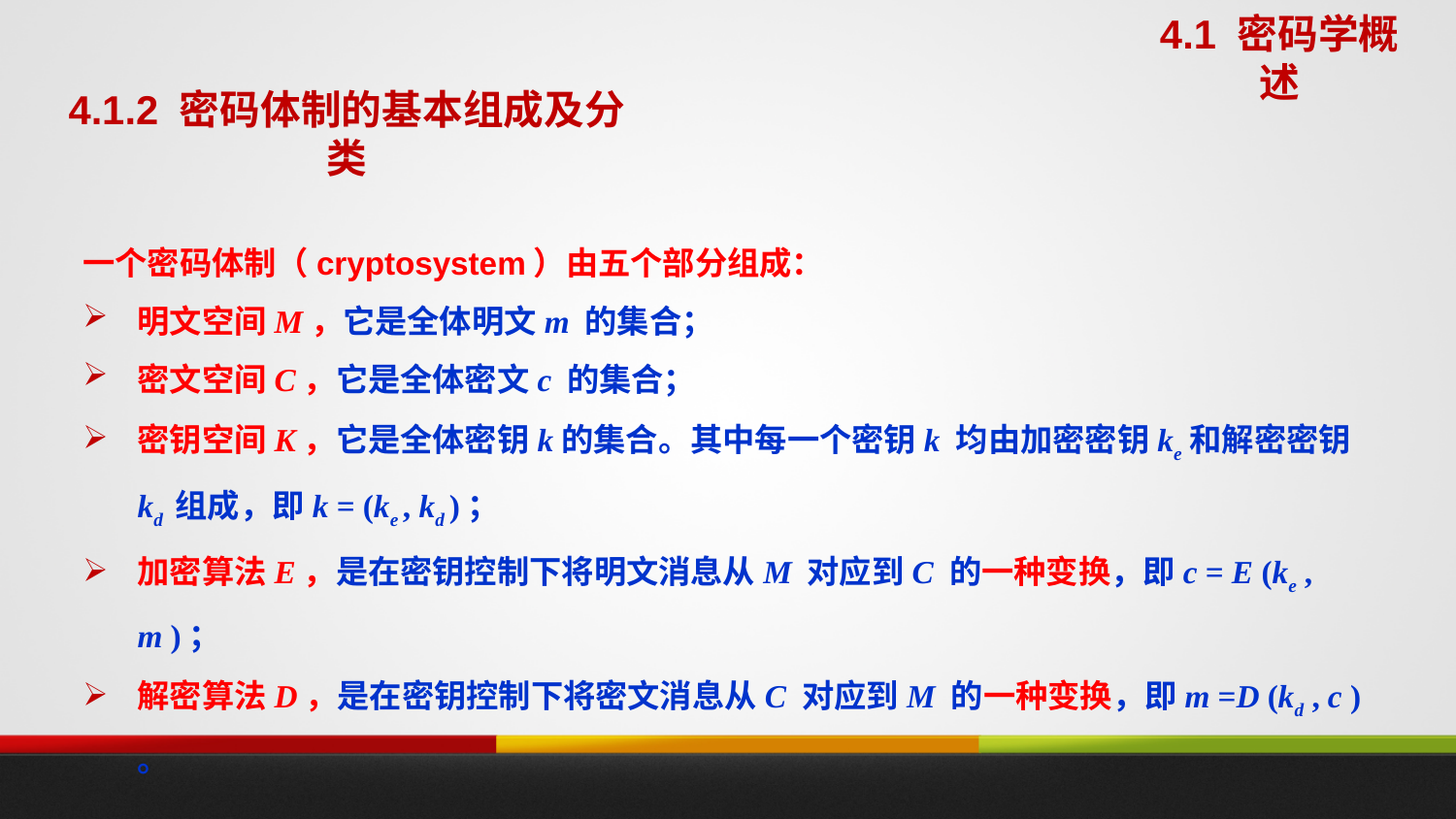

4.1 密码学概述
4.1.2 密码体制的基本组成及分类
一个密码体制（cryptosystem）由五个部分组成：
明文空间M，它是全体明文m 的集合；
密文空间C，它是全体密文c 的集合；
密钥空间K，它是全体密钥k的集合。其中每一个密钥k 均由加密密钥ke和解密密钥kd 组成，即k = (ke , kd )；
加密算法E，是在密钥控制下将明文消息从M 对应到C 的一种变换，即c = E (ke , m )；
解密算法D，是在密钥控制下将密文消息从C 对应到M 的一种变换，即m =D (kd , c ) 。